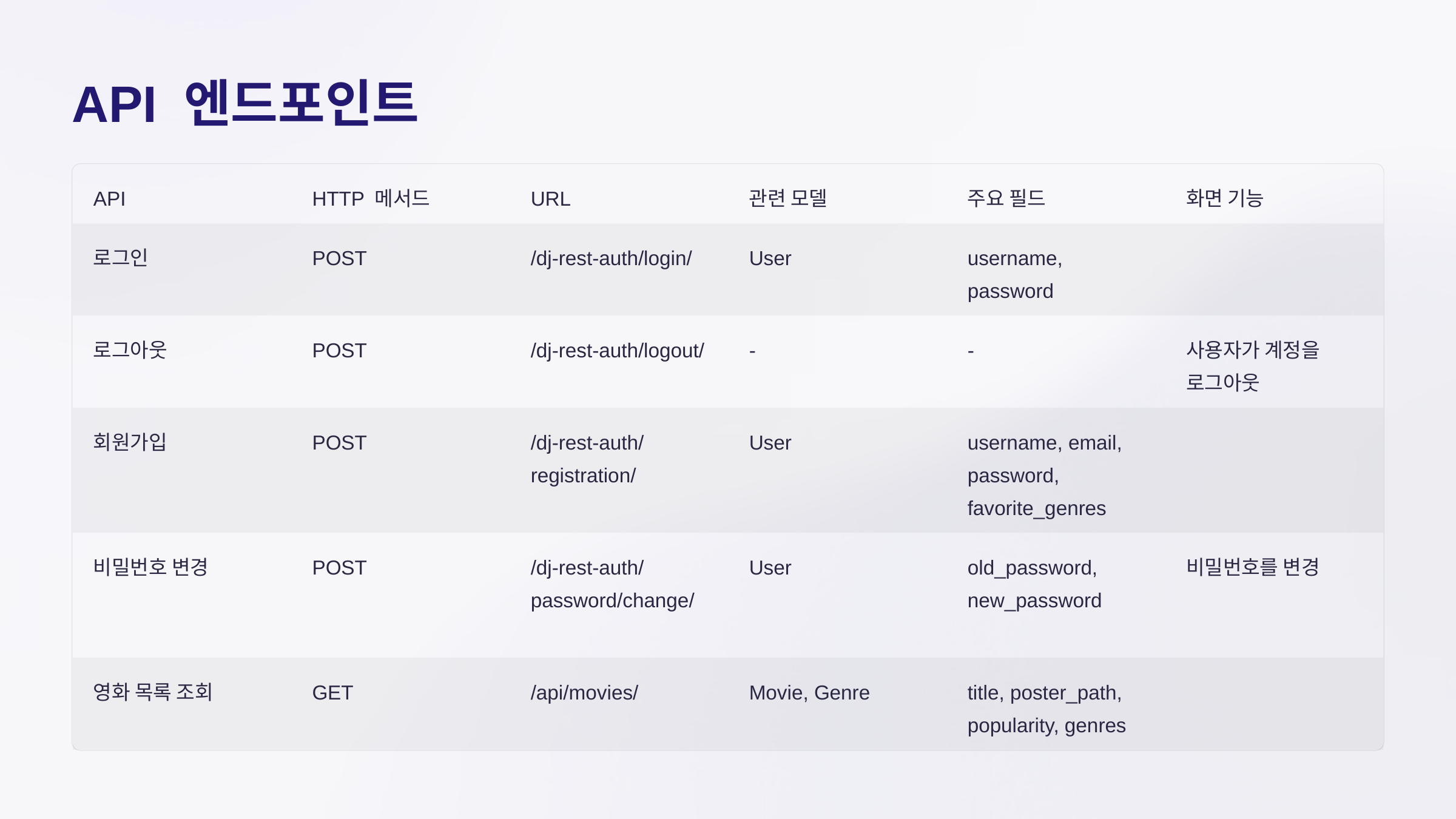

API 엔드포인트

API
HTTP 메서드
URL
관련 모델
주요 필드
화면 기능

로그인
POST
/dj-rest-auth/login/
User
username, password

로그아웃
POST
/dj-rest-auth/logout/
-
-
사용자가 계정을 로그아웃

회원가입
POST
/dj-rest-auth/registration/
User
username, email, password, favorite_genres

비밀번호 변경
POST
/dj-rest-auth/password/change/
User
old_password, new_password
비밀번호를 변경

영화 목록 조회
GET
/api/movies/
Movie, Genre
title, poster_path, popularity, genres